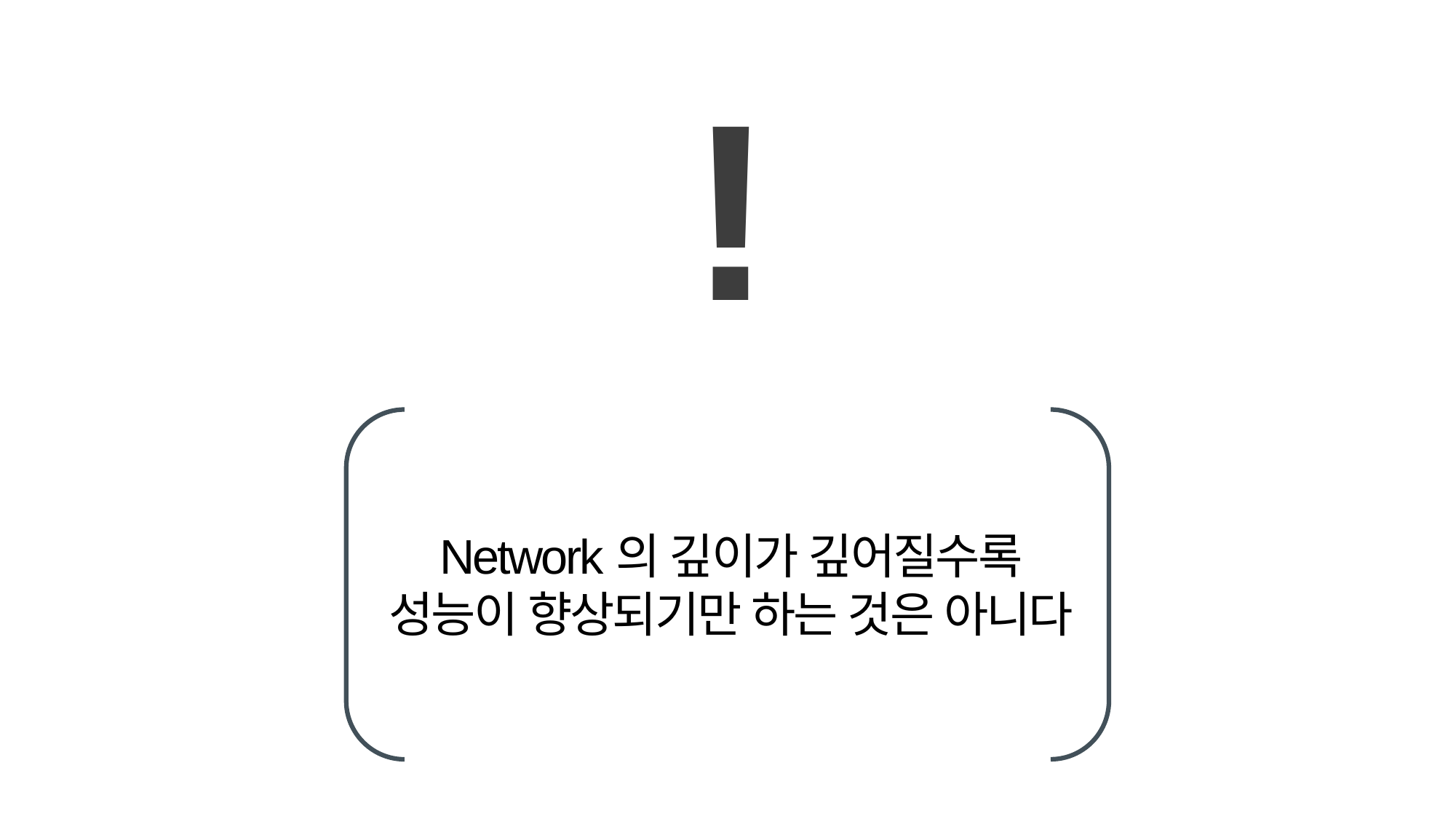

!

Network의 깊이가 깊어질수록
성능이 향상되기만 하는 것은 아니다